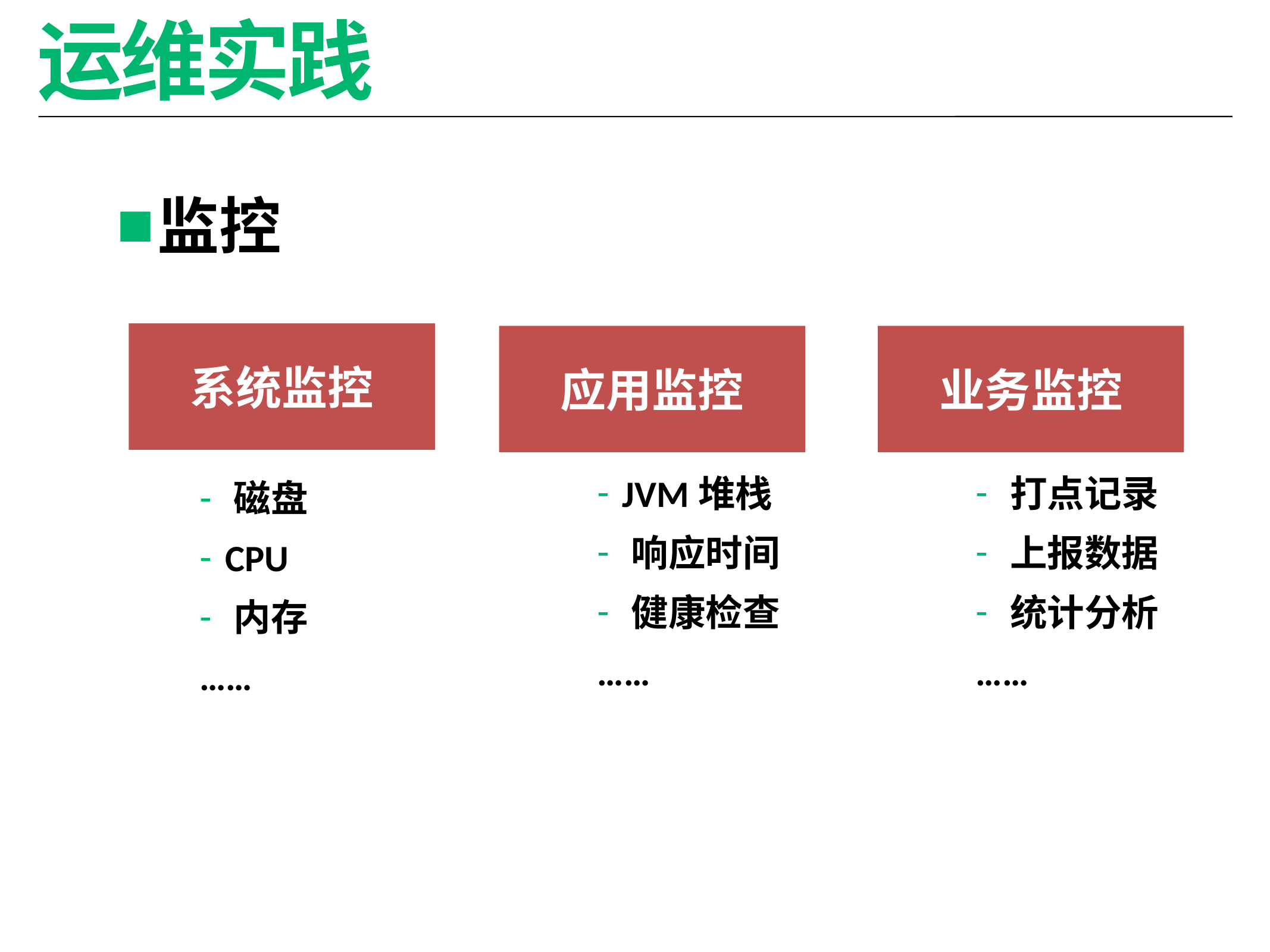

# 运维实践
监控
系统监控
 磁盘
 CPU
 内存
……
应用监控
 JVM堆栈
 响应时间
 健康检查
……
业务监控
 打点记录
 上报数据
 统计分析
……
109